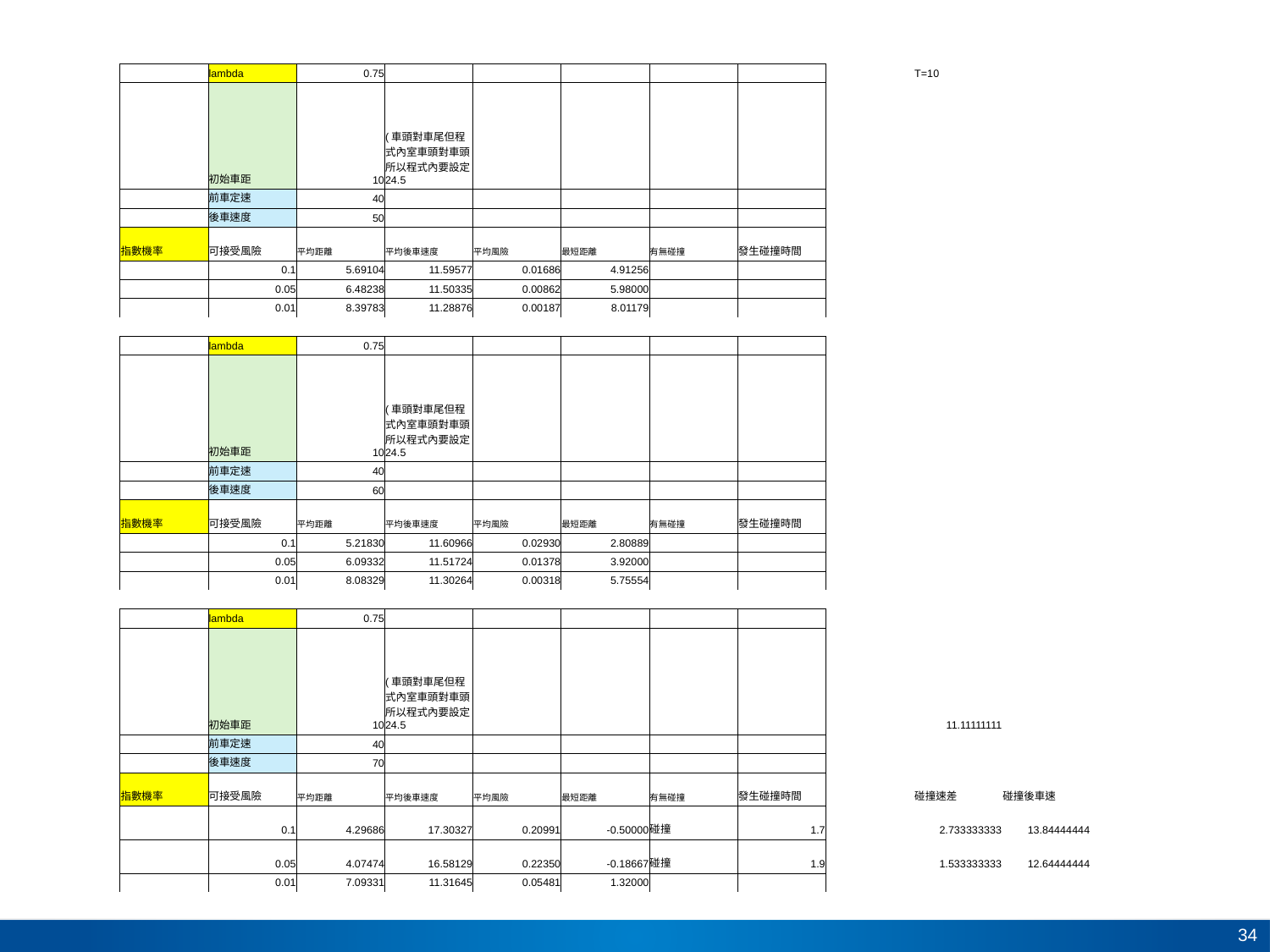

#
|  | lambda | 0.75 |  |  |  |  |  |  | T=10 |  |
| --- | --- | --- | --- | --- | --- | --- | --- | --- | --- | --- |
|  | 初始車距 | 10 | (車頭對車尾但程式內室車頭對車頭所以程式內要設定24.5 |  |  |  |  |  |  |  |
|  | 前車定速 | 40 |  |  |  |  |  |  |  |  |
|  | 後車速度 | 50 |  |  |  |  |  |  |  |  |
| 指數機率 | 可接受風險 | 平均距離 | 平均後車速度 | 平均風險 | 最短距離 | 有無碰撞 | 發生碰撞時間 |  |  |  |
|  | 0.1 | 5.69104 | 11.59577 | 0.01686 | 4.91256 |  |  |  |  |  |
|  | 0.05 | 6.48238 | 11.50335 | 0.00862 | 5.98000 |  |  |  |  |  |
|  | 0.01 | 8.39783 | 11.28876 | 0.00187 | 8.01179 |  |  |  |  |  |
|  |  |  |  |  |  |  |  |  |  |  |
|  | lambda | 0.75 |  |  |  |  |  |  |  |  |
|  | 初始車距 | 10 | (車頭對車尾但程式內室車頭對車頭所以程式內要設定24.5 |  |  |  |  |  |  |  |
|  | 前車定速 | 40 |  |  |  |  |  |  |  |  |
|  | 後車速度 | 60 |  |  |  |  |  |  |  |  |
| 指數機率 | 可接受風險 | 平均距離 | 平均後車速度 | 平均風險 | 最短距離 | 有無碰撞 | 發生碰撞時間 |  |  |  |
|  | 0.1 | 5.21830 | 11.60966 | 0.02930 | 2.80889 |  |  |  |  |  |
|  | 0.05 | 6.09332 | 11.51724 | 0.01378 | 3.92000 |  |  |  |  |  |
|  | 0.01 | 8.08329 | 11.30264 | 0.00318 | 5.75554 |  |  |  |  |  |
|  |  |  |  |  |  |  |  |  |  |  |
|  | lambda | 0.75 |  |  |  |  |  |  |  |  |
|  | 初始車距 | 10 | (車頭對車尾但程式內室車頭對車頭所以程式內要設定24.5 |  |  |  |  |  | 11.11111111 |  |
|  | 前車定速 | 40 |  |  |  |  |  |  |  |  |
|  | 後車速度 | 70 |  |  |  |  |  |  |  |  |
| 指數機率 | 可接受風險 | 平均距離 | 平均後車速度 | 平均風險 | 最短距離 | 有無碰撞 | 發生碰撞時間 |  | 碰撞速差 | 碰撞後車速 |
|  | 0.1 | 4.29686 | 17.30327 | 0.20991 | -0.50000 | 碰撞 | 1.7 |  | 2.733333333 | 13.84444444 |
|  | 0.05 | 4.07474 | 16.58129 | 0.22350 | -0.18667 | 碰撞 | 1.9 |  | 1.533333333 | 12.64444444 |
|  | 0.01 | 7.09331 | 11.31645 | 0.05481 | 1.32000 |  |  |  |  |  |
34